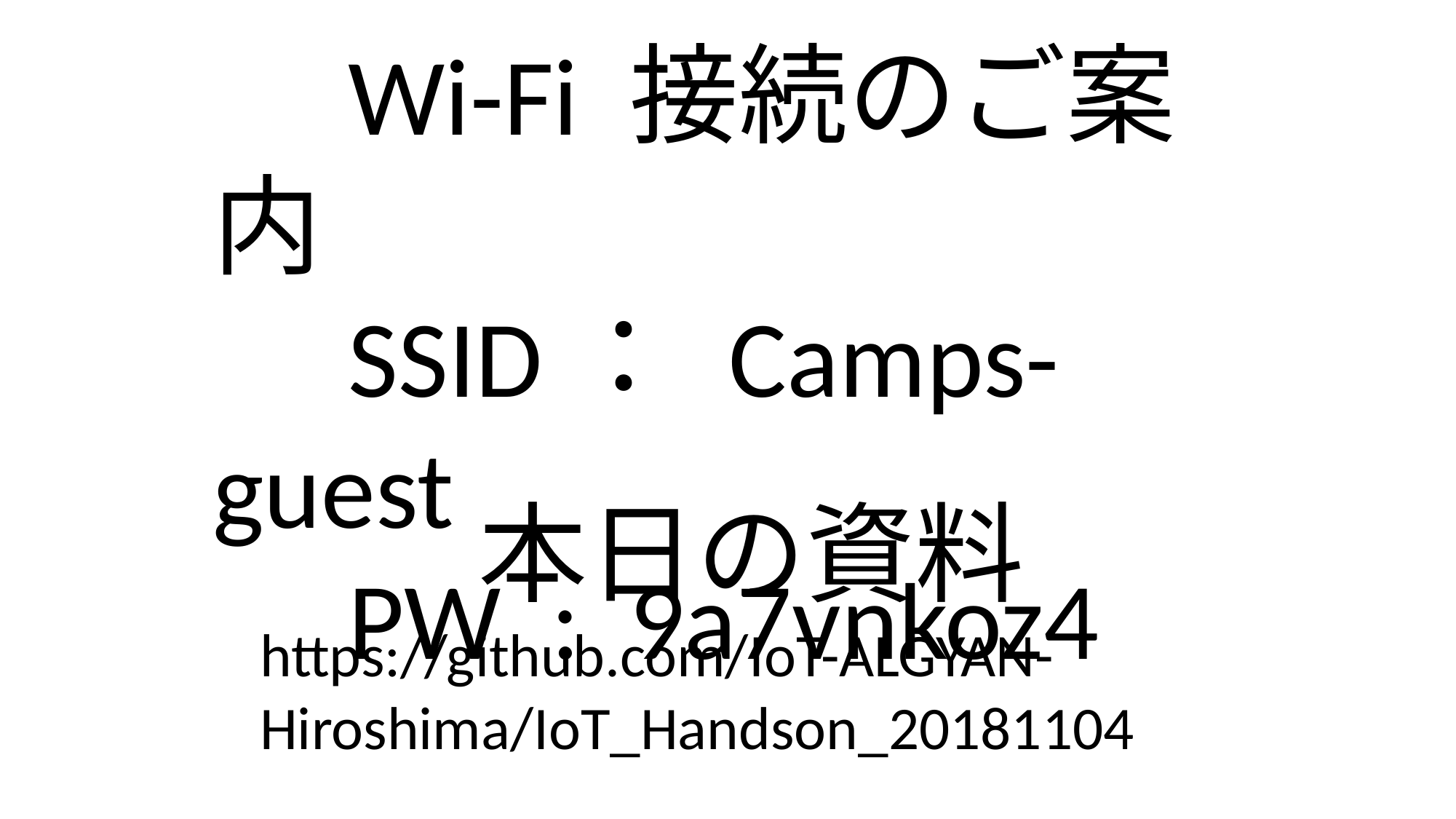

Wi-Fi 接続のご案内
　SSID： Camps-guest
　PW  :  9a7vnkoz4
　　本日の資料
https://github.com/IoT-ALGYAN-Hiroshima/IoT_Handson_20181104